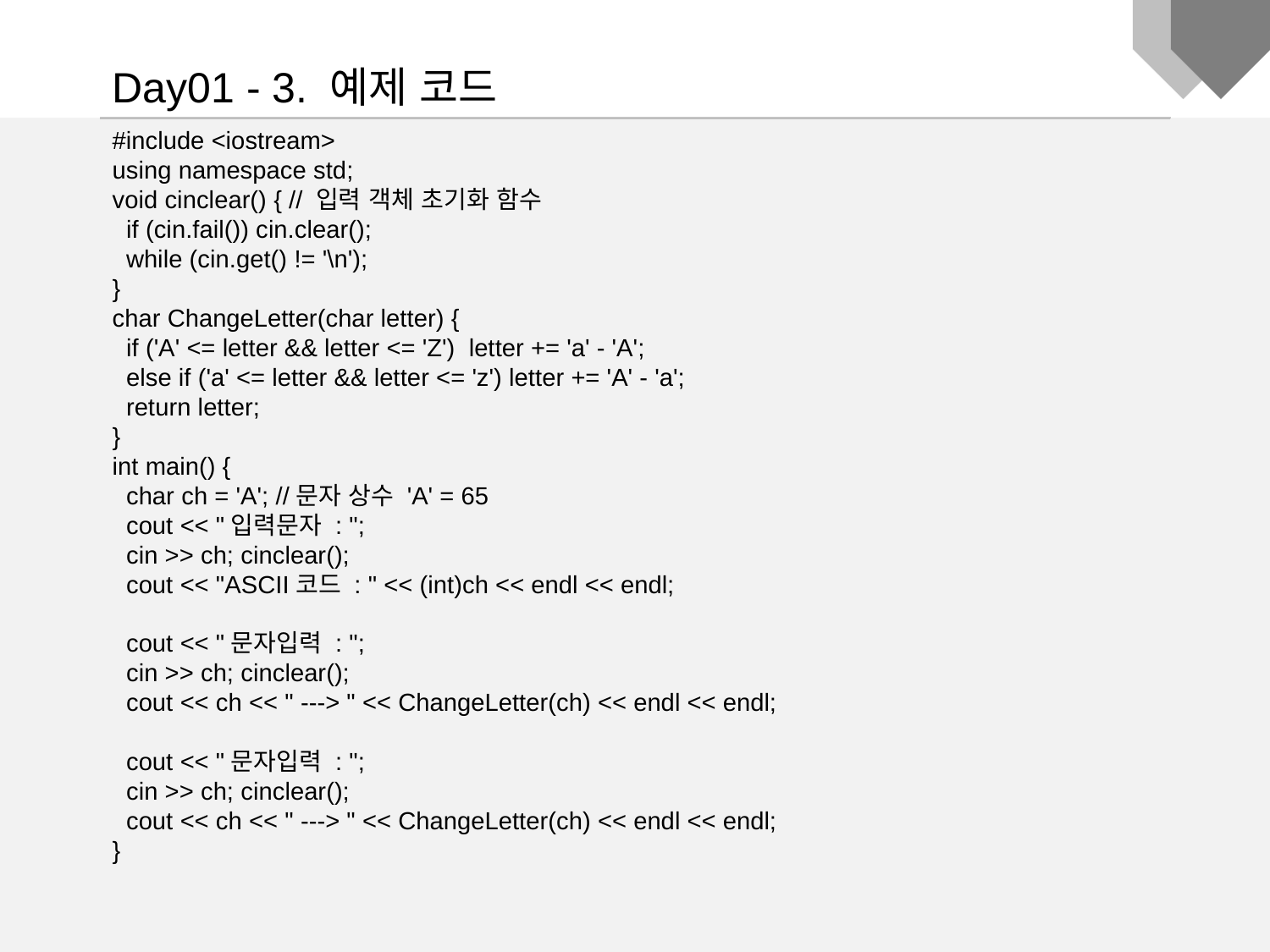

Day01 - 3. 예제 코드
#include <iostream>
using namespace std;
void cinclear() { // 입력 객체 초기화 함수
  if (cin.fail()) cin.clear();
  while (cin.get() != '\n');
}
char ChangeLetter(char letter) {
  if ('A' <= letter && letter <= 'Z')  letter += 'a' - 'A';
  else if ('a' <= letter && letter <= 'z') letter += 'A' - 'a';
  return letter;
}
int main() {
  char ch = 'A'; //문자 상수 'A' = 65
  cout << "입력문자 : ";
  cin >> ch; cinclear();
  cout << "ASCII코드 : " << (int)ch << endl << endl;

  cout << "문자입력 : ";
  cin >> ch; cinclear();
  cout << ch << " ---> " << ChangeLetter(ch) << endl << endl;

  cout << "문자입력 : ";
  cin >> ch; cinclear();
  cout << ch << " ---> " << ChangeLetter(ch) << endl << endl;
}